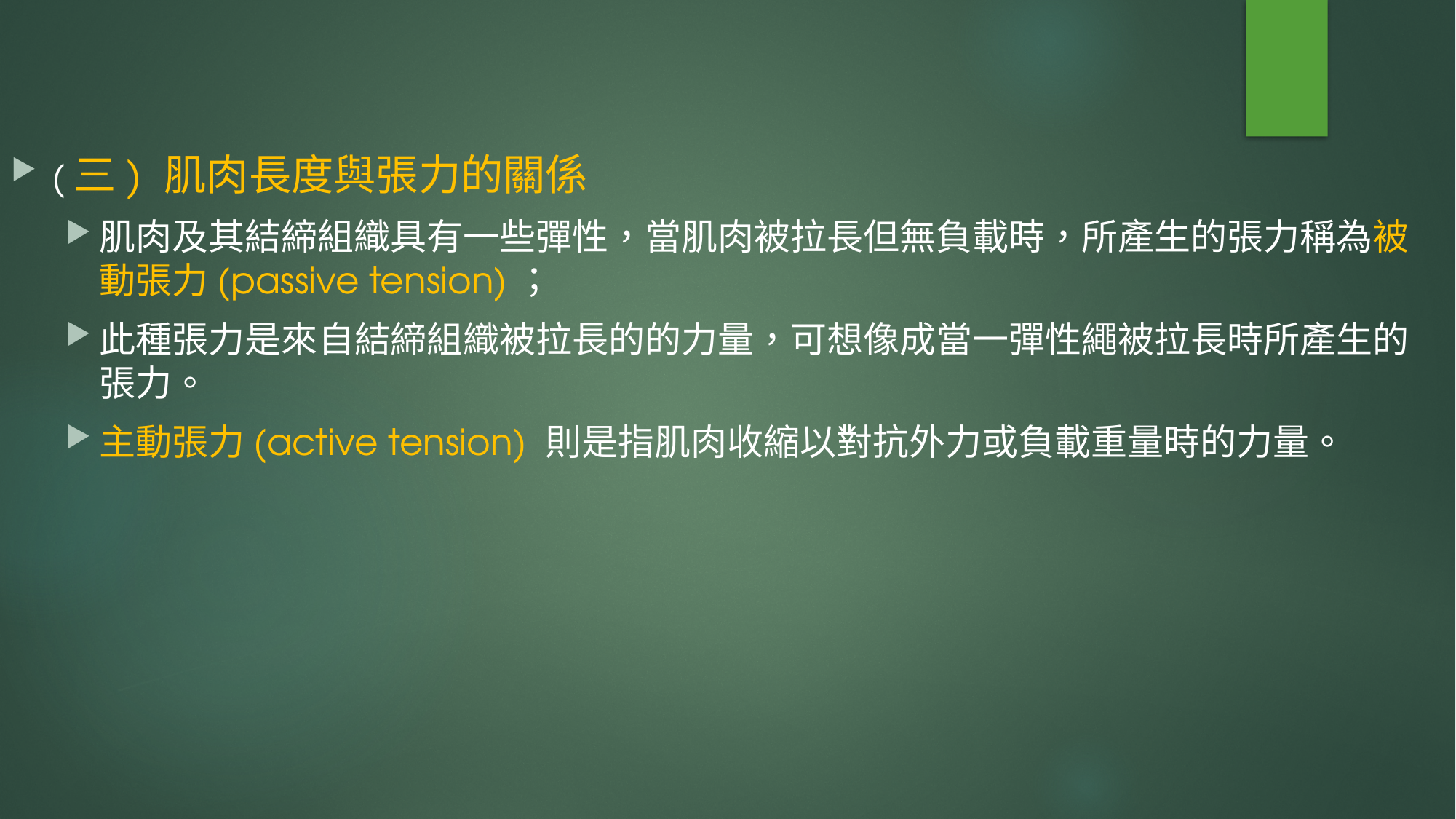

(三) 肌肉長度與張力的關係
肌肉及其結締組織具有一些彈性，當肌肉被拉長但無負載時，所產生的張力稱為被動張力(passive tension)；
此種張力是來自結締組織被拉長的的力量，可想像成當一彈性繩被拉長時所產生的張力。
主動張力(active tension) 則是指肌肉收縮以對抗外力或負載重量時的力量。